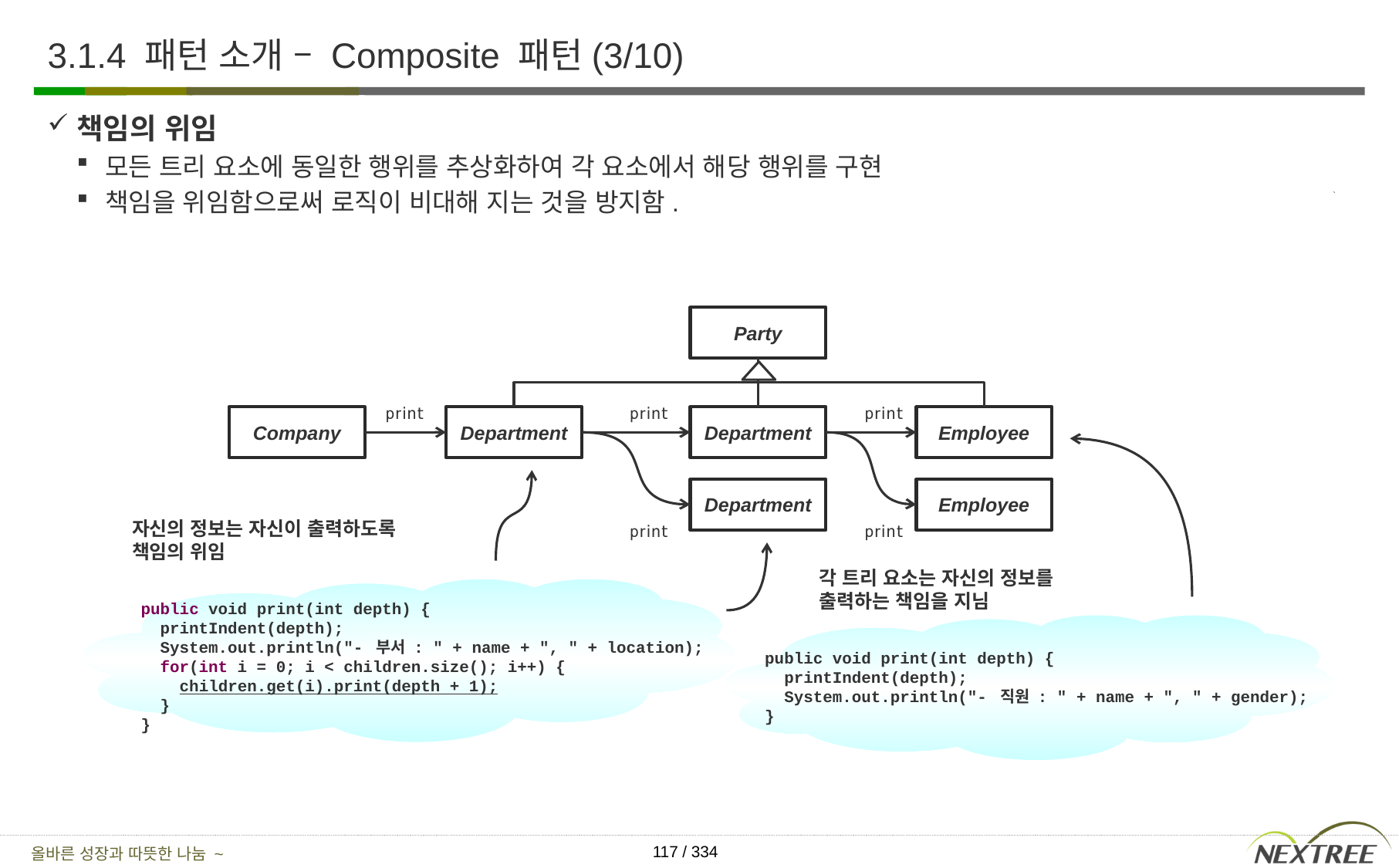

# 3.1.4 패턴 소개 – Composite 패턴(3/10)
책임의 위임
모든 트리 요소에 동일한 행위를 추상화하여 각 요소에서 해당 행위를 구현
책임을 위임함으로써 로직이 비대해 지는 것을 방지함.
Party

print
print
print
Company
Department
Department
Employee

Department
Employee
자신의 정보는 자신이 출력하도록 책임의 위임
print
print

각 트리 요소는 자신의 정보를 출력하는 책임을 지님

public void print(int depth) {
  printIndent(depth);
  System.out.println("- 부서 : " + name + ", " + location);
  for(int i = 0; i < children.size(); i++) {
    children.get(i).print(depth + 1);
  }
}

public void print(int depth) {
  printIndent(depth);
  System.out.println("- 직원 : " + name + ", " + gender);
}